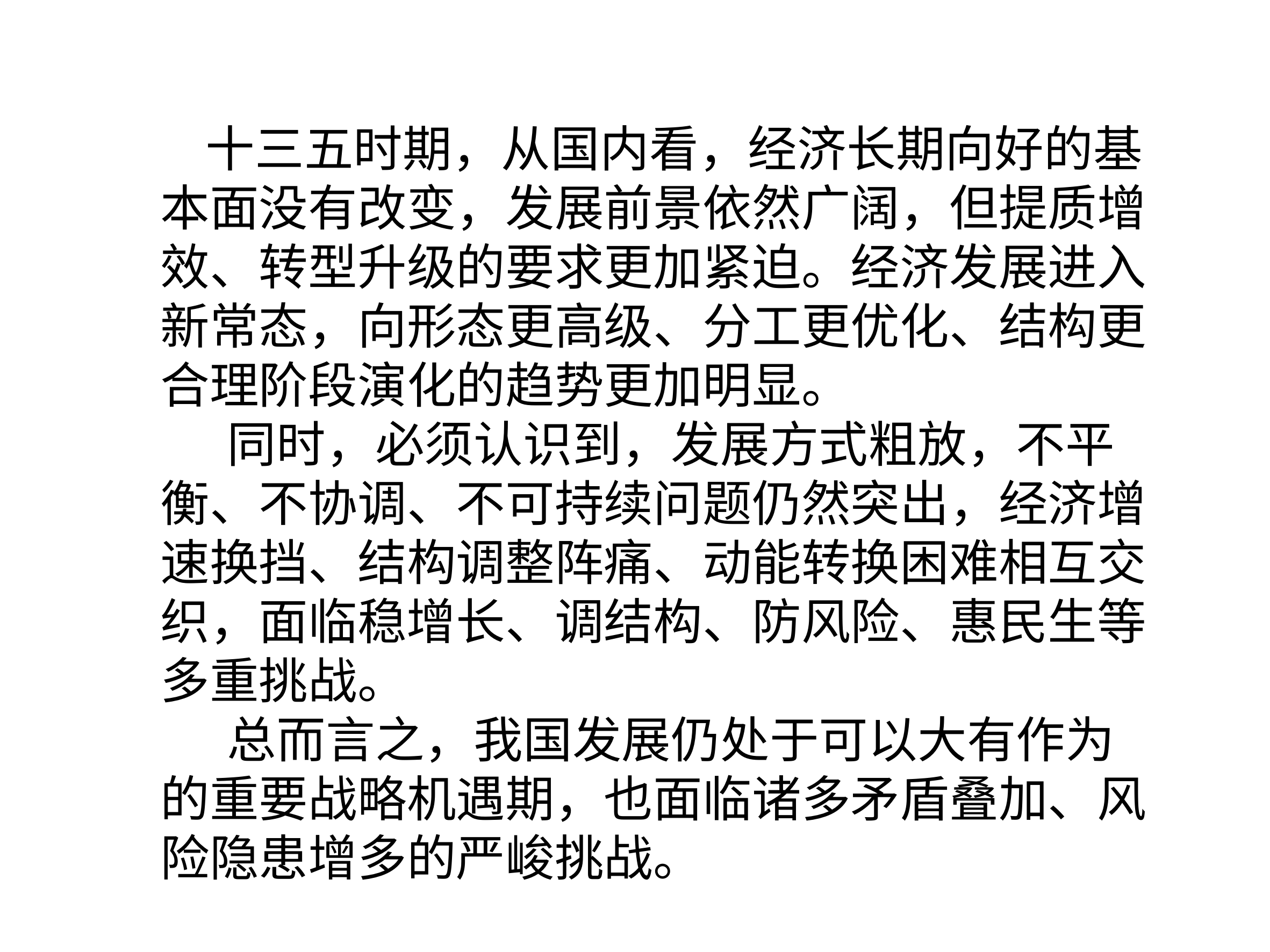

十三五时期，从国内看，经济长期向好的基本面没有改变，发展前景依然广阔，但提质增效、转型升级的要求更加紧迫。经济发展进入新常态，向形态更高级、分工更优化、结构更合理阶段演化的趋势更加明显。
     同时，必须认识到，发展方式粗放，不平衡、不协调、不可持续问题仍然突出，经济增速换挡、结构调整阵痛、动能转换困难相互交织，面临稳增长、调结构、防风险、惠民生等多重挑战。
     总而言之，我国发展仍处于可以大有作为的重要战略机遇期，也面临诸多矛盾叠加、风险隐患增多的严峻挑战。